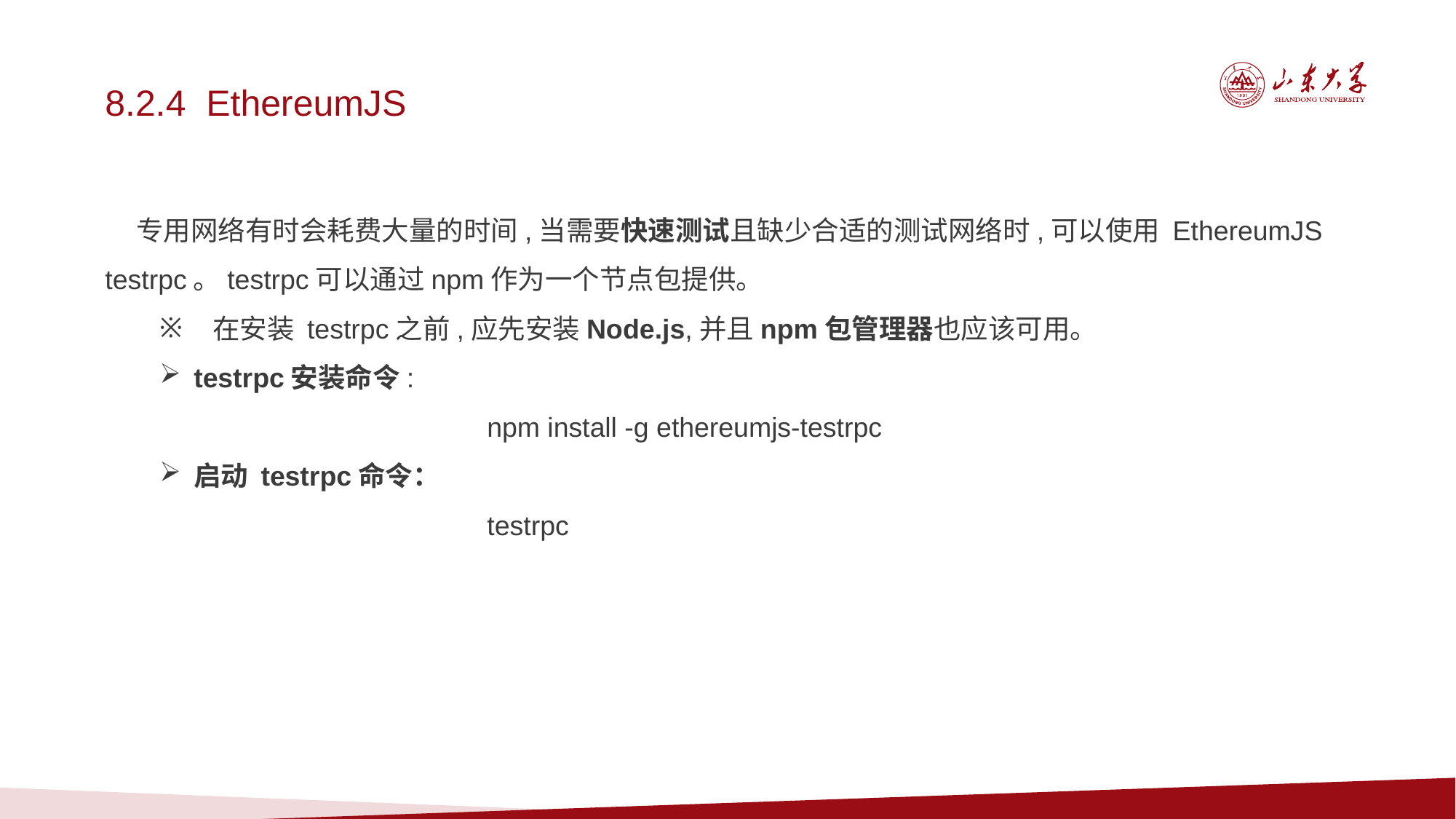

8.2.4  EthereumJS

    专用网络有时会耗费大量的时间,当需要快速测试且缺少合适的测试网络时,可以使用 EthereumJS testrpc。testrpc可以通过npm作为一个节点包提供。
  在安装 testrpc之前,应先安装Node.js,并且npm包管理器也应该可用。
testrpc安装命令:
npm install -g ethereumjs-testrpc
启动 testrpc命令：
testrpc